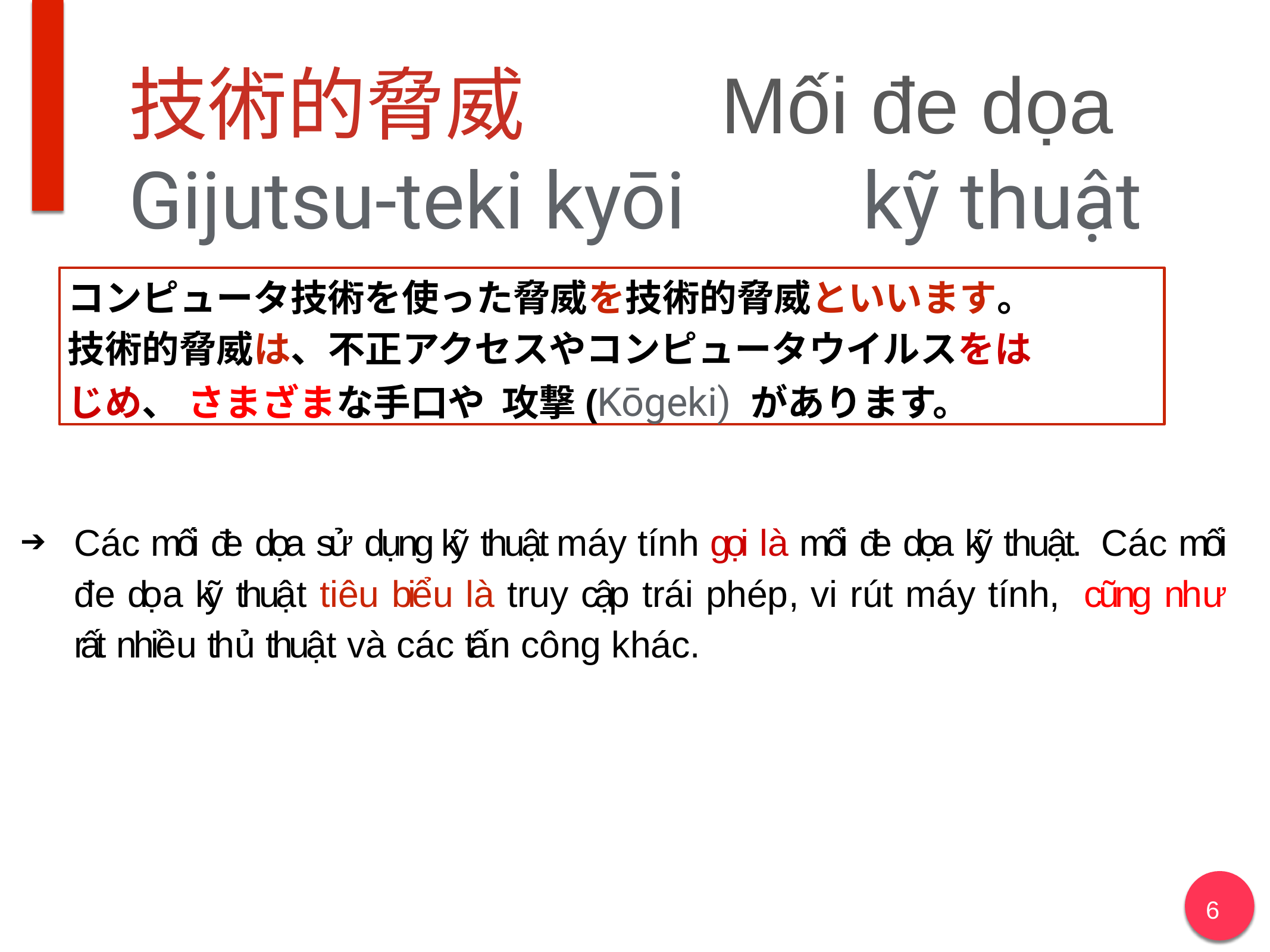

# 技術的脅威          Mối đe dọa Gijutsu-teki kyōi         kỹ thuật
コンピュータ技術を使った脅威を技術的脅威といいます。
技術的脅威は、不正アクセスやコンピュータウイルスをはじめ、 さまざまな手口や  攻撃(Kōgeki) があります。
Các mối đe dọa sử dụng kỹ thuật máy tính gọi là mối đe dọa kỹ thuật.  Các mối đe dọa kỹ thuật tiêu biểu là truy cập trái phép, vi rút máy tính,  cũng như rất nhiều thủ thuật và các tấn công khác.
6